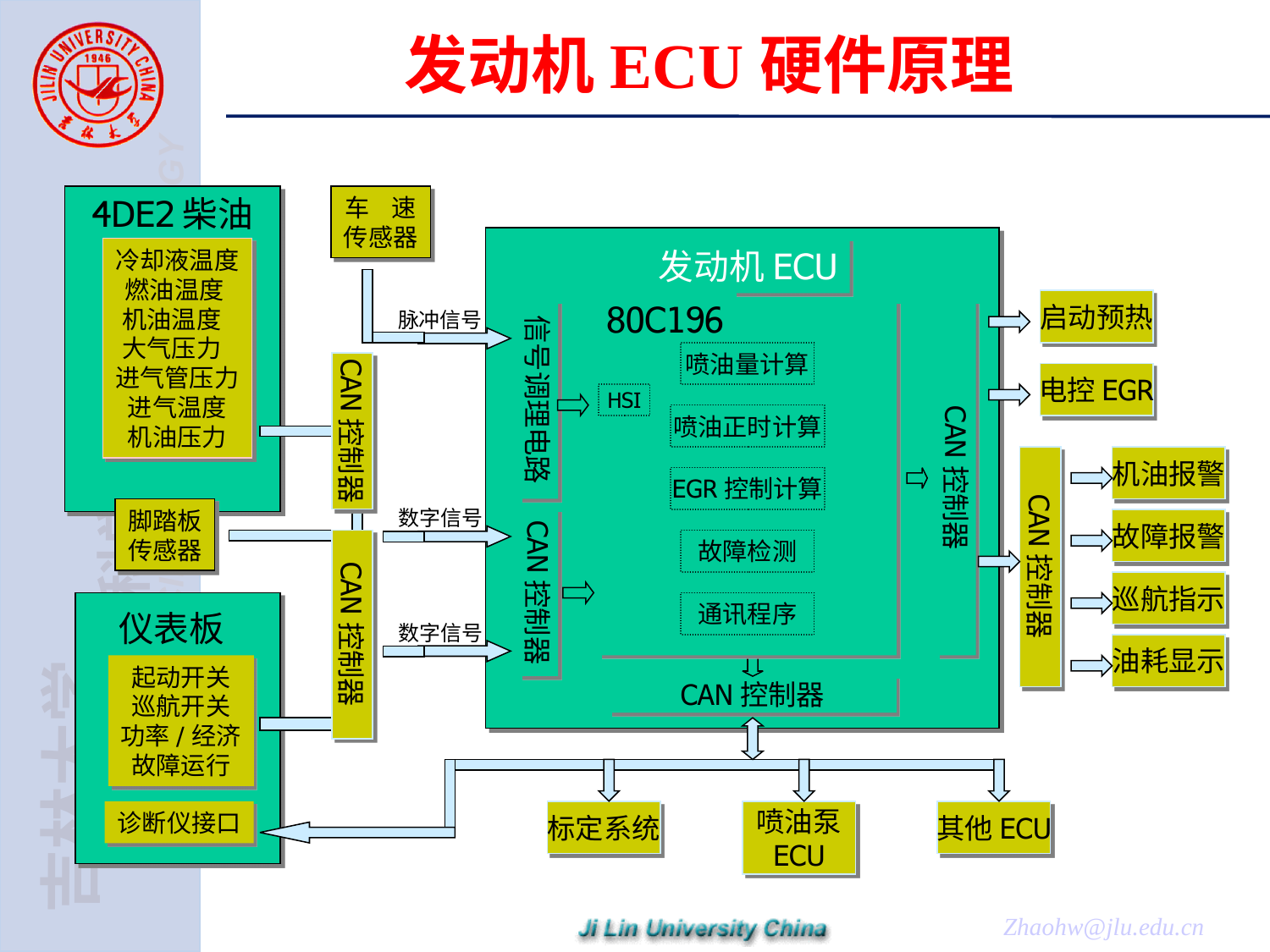

# 发动机ECU硬件原理
4DE2柴油机

冷却液温度
燃油温度
机油温度
大气压力
进气管压力
进气温度
机油压力
车    速
传感器

发动机ECU
80C196
信号调理电路

CAN控制器
喷油量计算
HSI

喷油正时计算
EGR控制计算

CAN控制器
故障检测

通讯程序

CAN控制器

启动预热
脉冲信号

CAN控制器
电控EGR

CAN控制器
机油报警

脚踏板
传感器
数字信号

故障报警

CAN控制器

巡航指示

仪表板
起动开关
巡航开关
功率/经济
故障运行
诊断仪接口

数字信号

油耗显示

标定系统
喷油泵
ECU
其他ECU